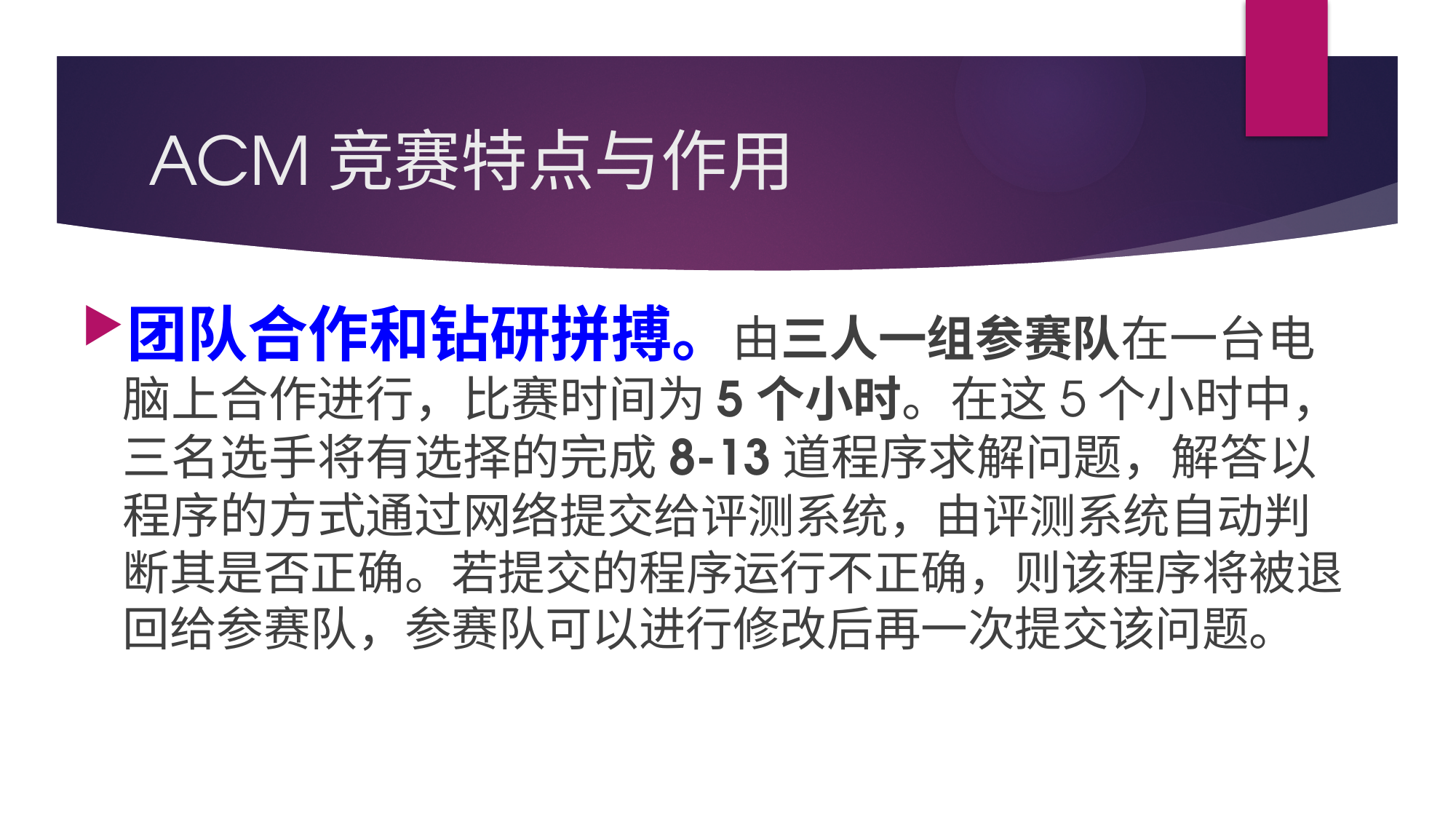

# ACM竞赛特点与作用
团队合作和钻研拼搏。由三人一组参赛队在一台电脑上合作进行，比赛时间为5个小时。在这5个小时中，三名选手将有选择的完成8-13道程序求解问题，解答以程序的方式通过网络提交给评测系统，由评测系统自动判断其是否正确。若提交的程序运行不正确，则该程序将被退回给参赛队，参赛队可以进行修改后再一次提交该问题。